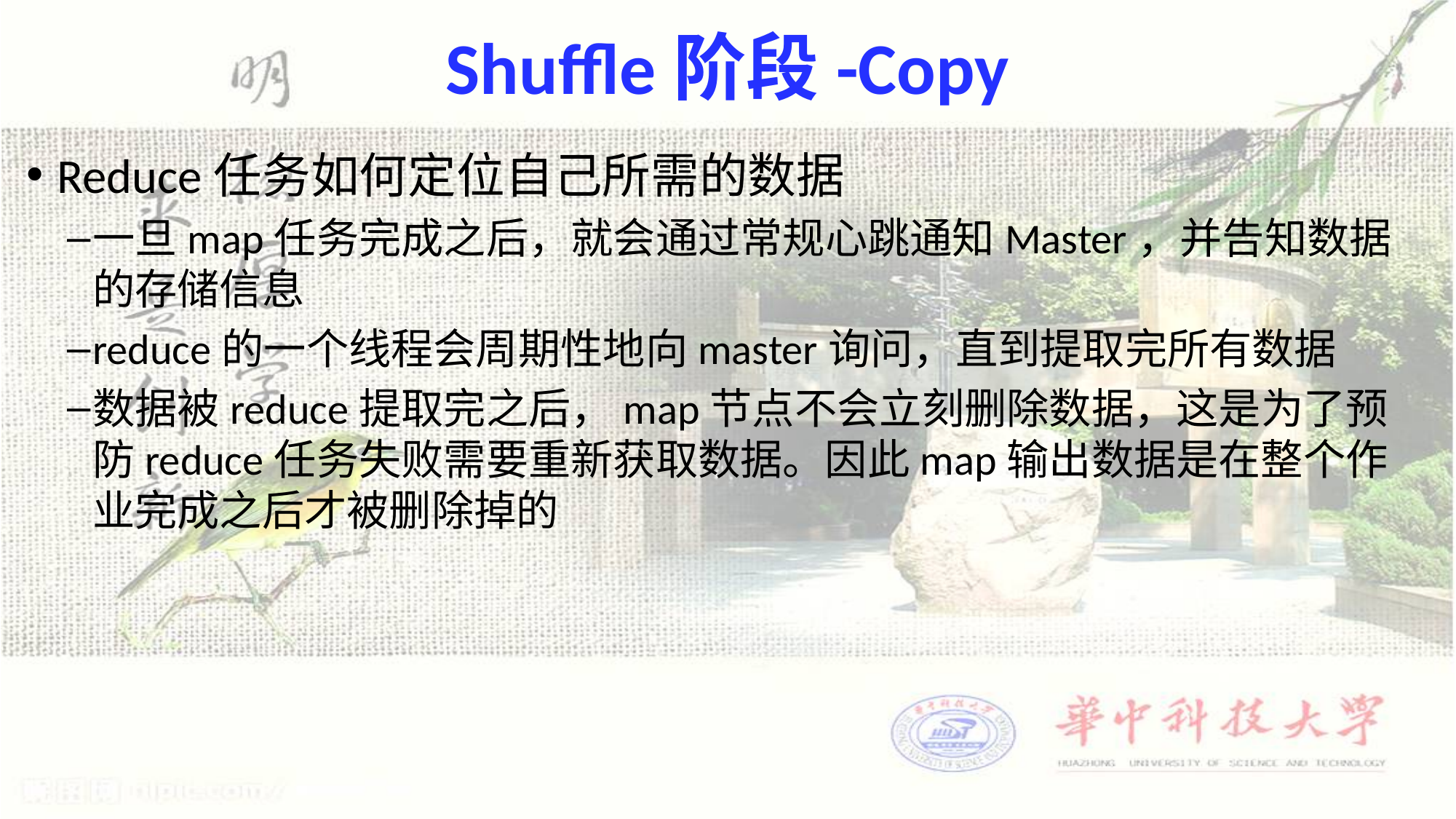

# Shuffle阶段-Copy
Reduce任务如何定位自己所需的数据
一旦map任务完成之后，就会通过常规心跳通知Master，并告知数据的存储信息
reduce的一个线程会周期性地向master询问，直到提取完所有数据
数据被reduce提取完之后，map节点不会立刻删除数据，这是为了预防reduce任务失败需要重新获取数据。因此map输出数据是在整个作业完成之后才被删除掉的